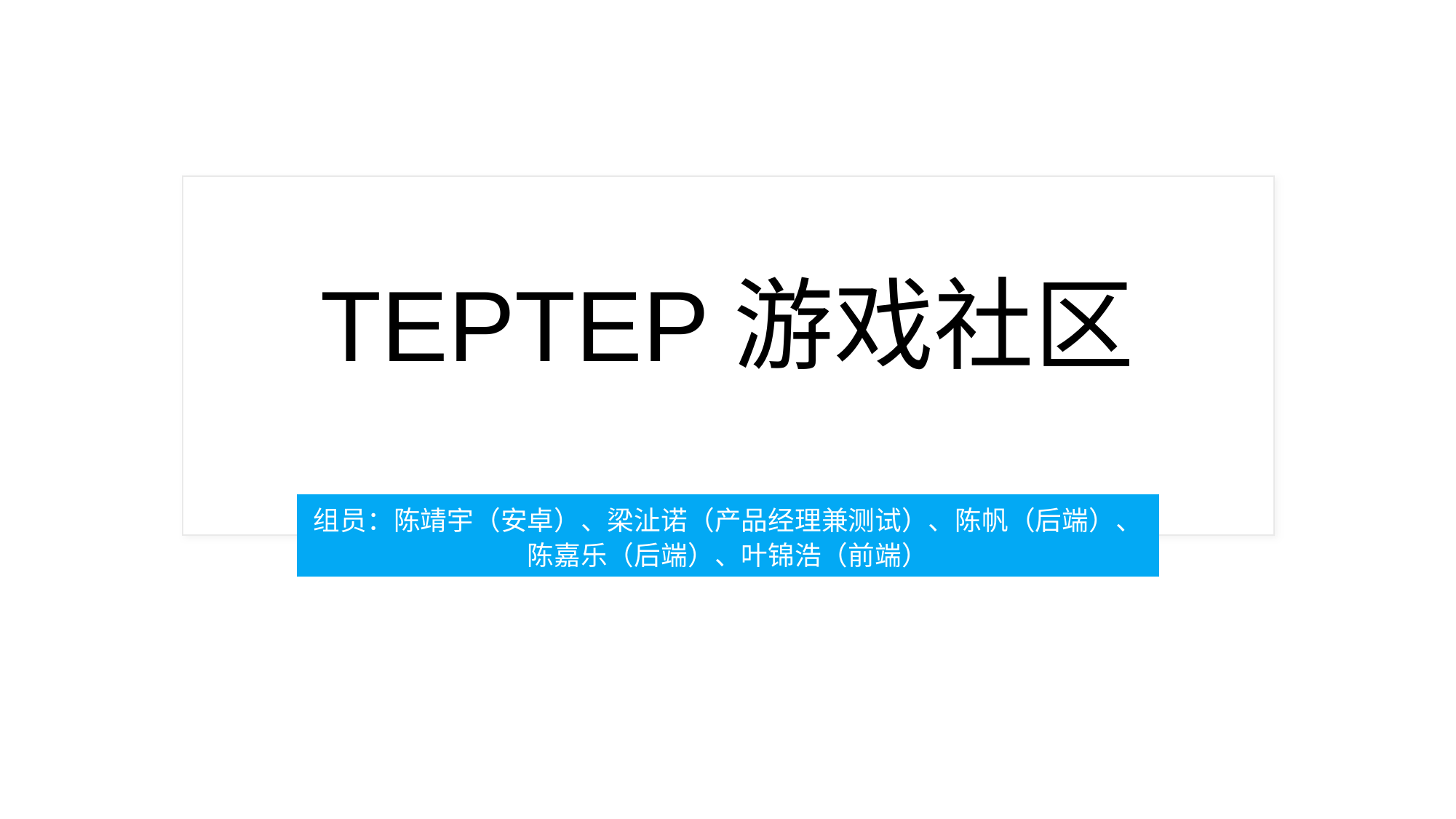

# TEPTEP游戏社区
组员：陈靖宇（安卓）、梁沚诺（产品经理兼测试）、陈帆（后端）、陈嘉乐（后端）、叶锦浩（前端）